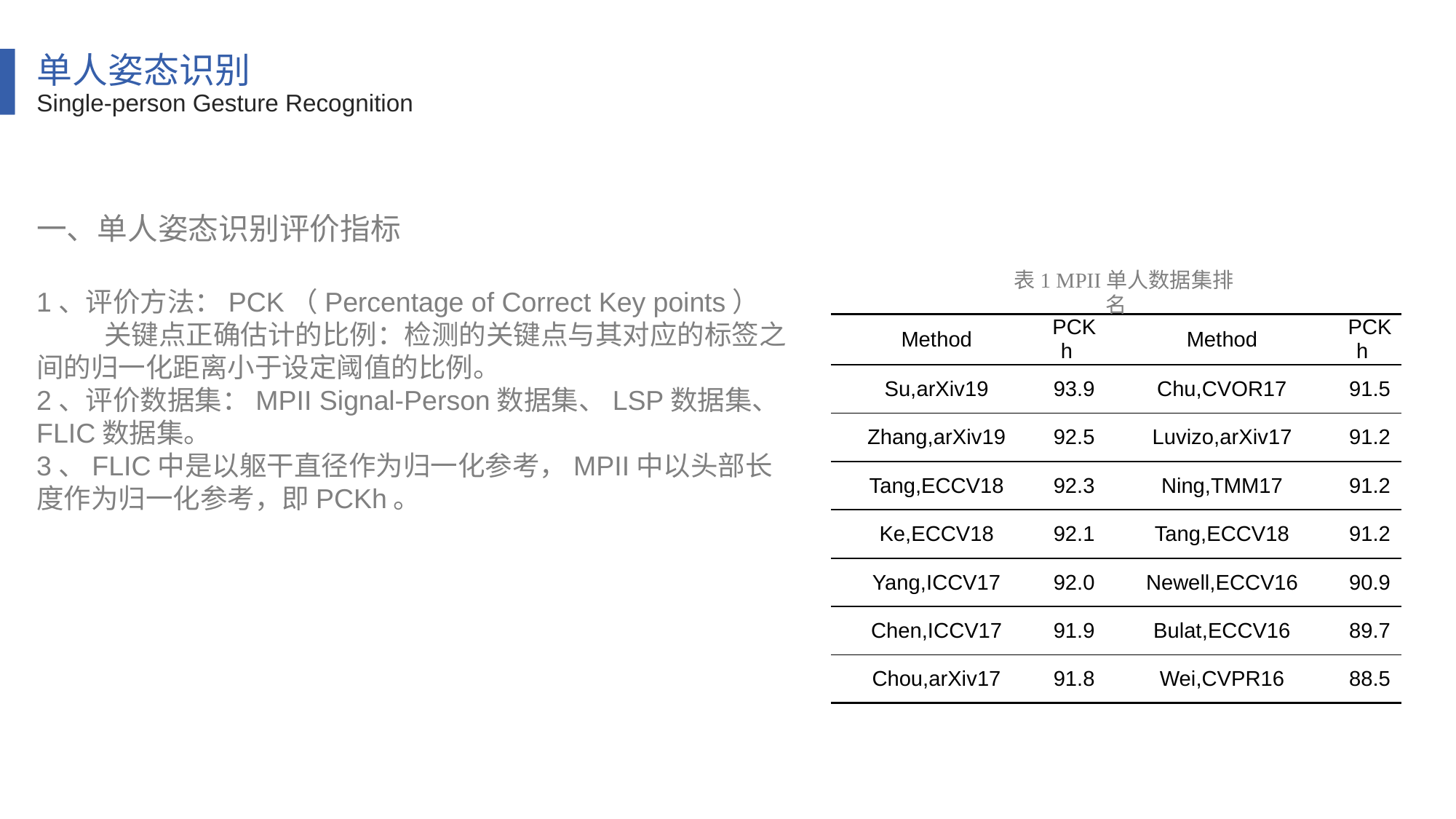

单人姿态识别
Single-person Gesture Recognition

一、单人姿态识别评价指标
表1 MPII单人数据集排名
1、评价方法：PCK（Percentage of Correct Key points）                关键点正确估计的比例：检测的关键点与其对应的标签之间的归一化距离小于设定阈值的比例。
2、评价数据集：MPII Signal-Person数据集、LSP数据集、FLIC数据集。
3、FLIC中是以躯干直径作为归一化参考，MPII中以头部长度作为归一化参考，即PCKh。
| Method | PCKh | Method | PCKh |
| --- | --- | --- | --- |
| Su,arXiv19 | 93.9 | Chu,CVOR17 | 91.5 |
| Zhang,arXiv19 | 92.5 | Luvizo,arXiv17 | 91.2 |
| Tang,ECCV18 | 92.3 | Ning,TMM17 | 91.2 |
| Ke,ECCV18 | 92.1 | Tang,ECCV18 | 91.2 |
| Yang,ICCV17 | 92.0 | Newell,ECCV16 | 90.9 |
| Chen,ICCV17 | 91.9 | Bulat,ECCV16 | 89.7 |
| Chou,arXiv17 | 91.8 | Wei,CVPR16 | 88.5 |